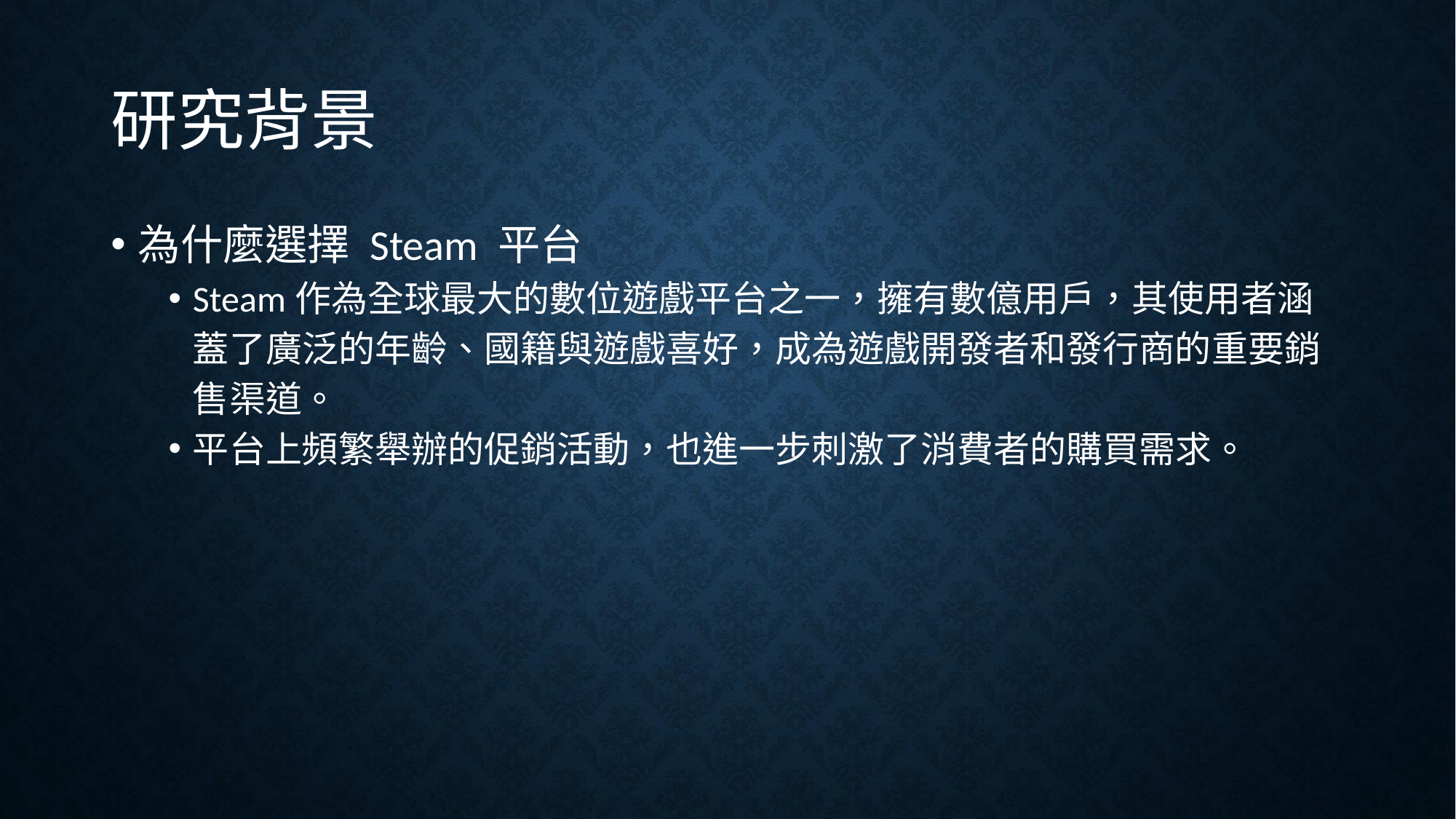

# 研究背景
為什麼選擇 Steam 平台
Steam作為全球最大的數位遊戲平台之一，擁有數億用戶，其使用者涵蓋了廣泛的年齡、國籍與遊戲喜好，成為遊戲開發者和發行商的重要銷售渠道。
平台上頻繁舉辦的促銷活動，也進一步刺激了消費者的購買需求。